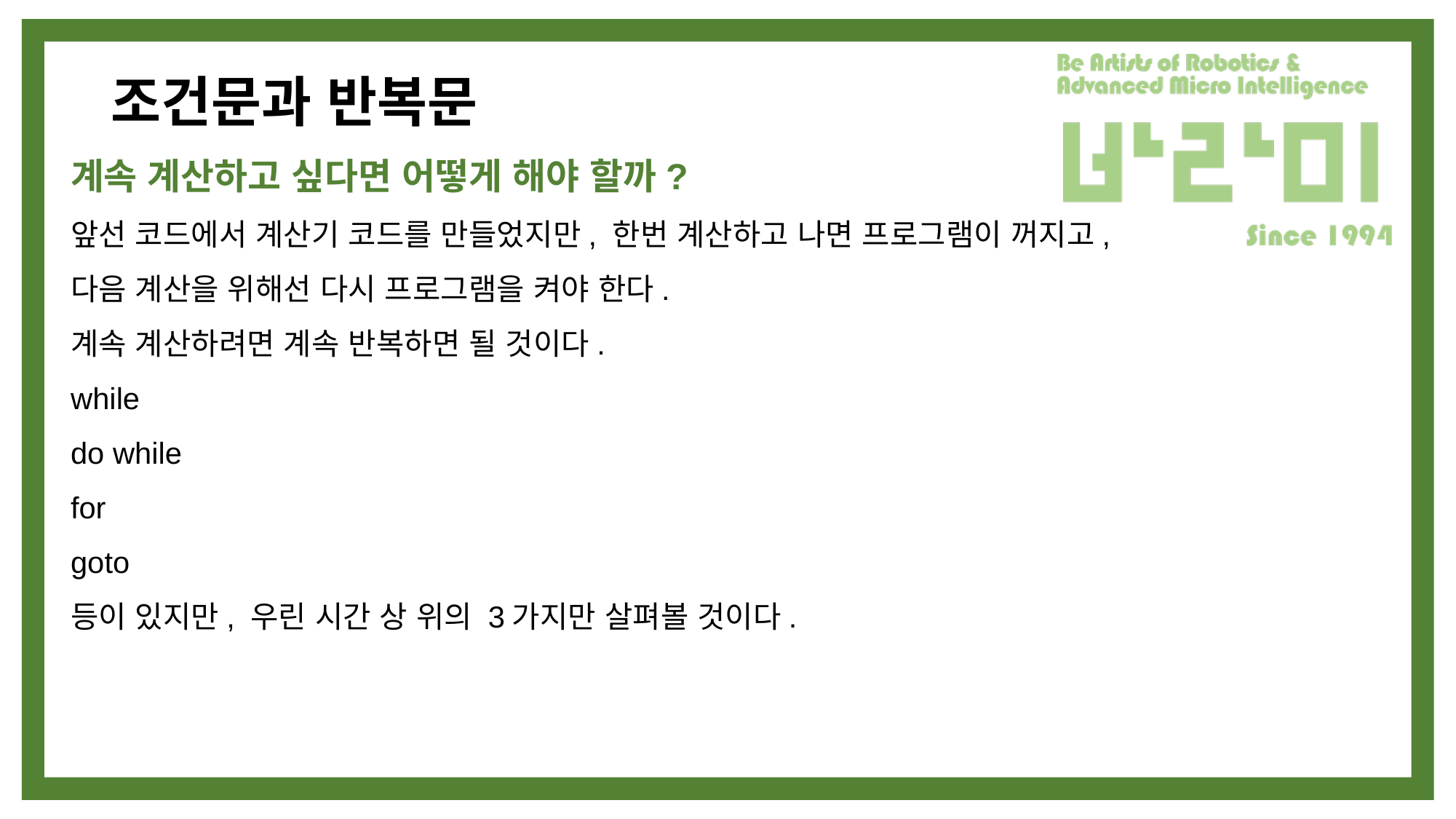

# 조건문과 반복문
계속 계산하고 싶다면 어떻게 해야 할까?
앞선 코드에서 계산기 코드를 만들었지만, 한번 계산하고 나면 프로그램이 꺼지고,
다음 계산을 위해선 다시 프로그램을 켜야 한다.
계속 계산하려면 계속 반복하면 될 것이다.
while
do while
for
goto
등이 있지만, 우린 시간 상 위의 3가지만 살펴볼 것이다.